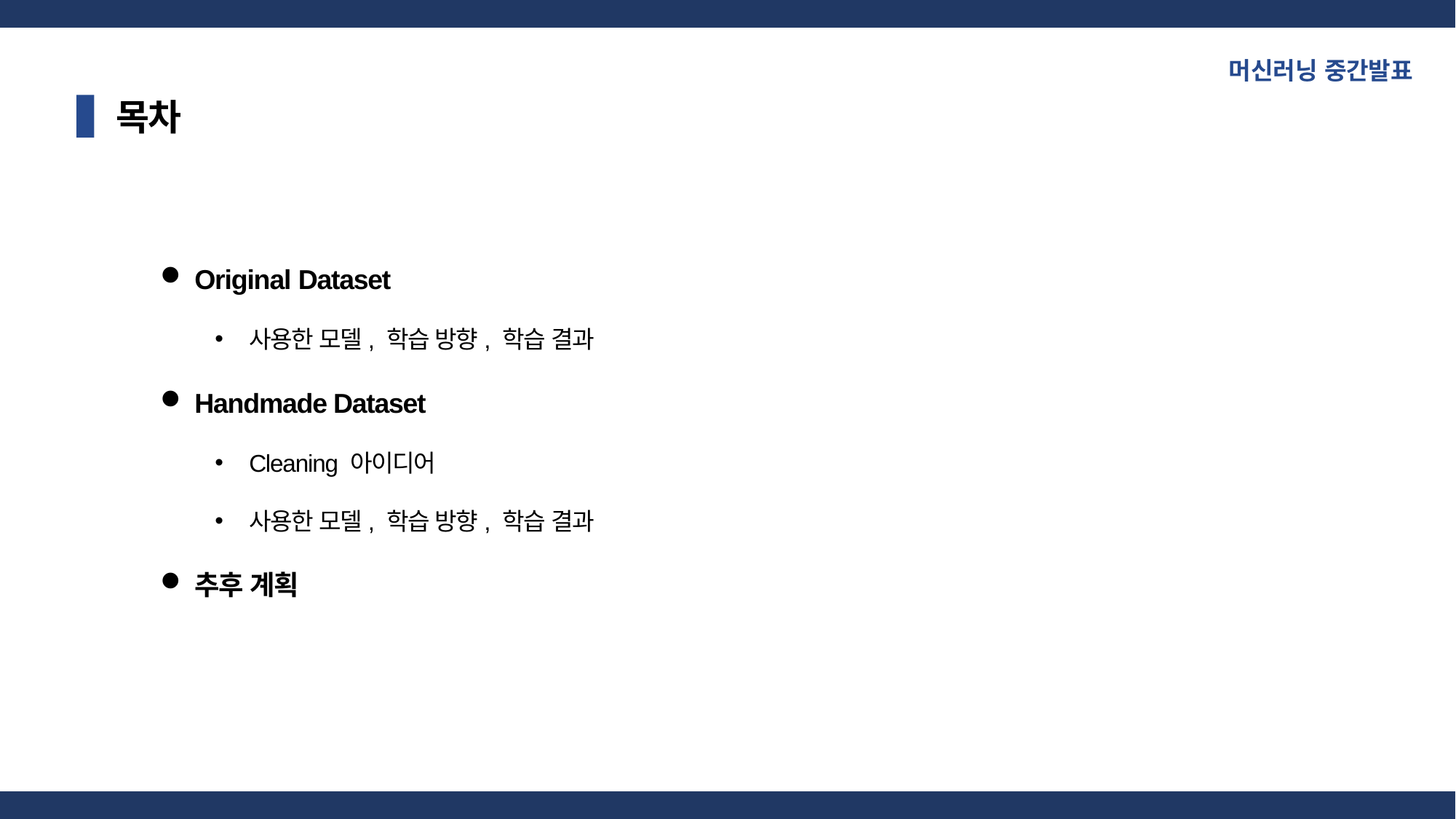

머신러닝 중간발표
목차

Original Dataset
사용한 모델, 학습 방향, 학습 결과
Handmade Dataset
Cleaning 아이디어
사용한 모델, 학습 방향, 학습 결과
추후 계획